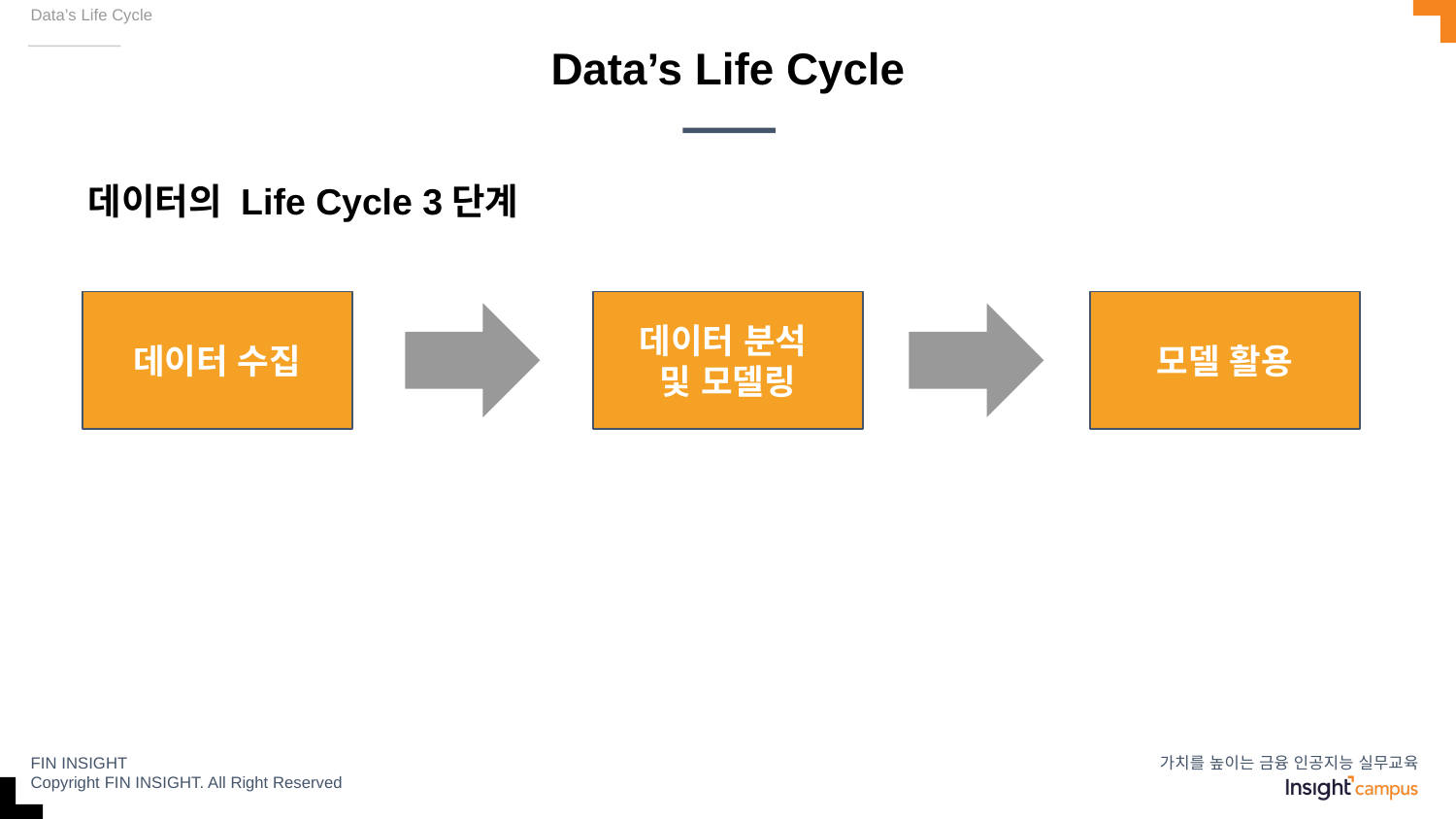

Data’s Life Cycle
# Data’s Life Cycle
데이터의 Life Cycle 3단계
데이터 수집
데이터 분석
및 모델링
모델 활용